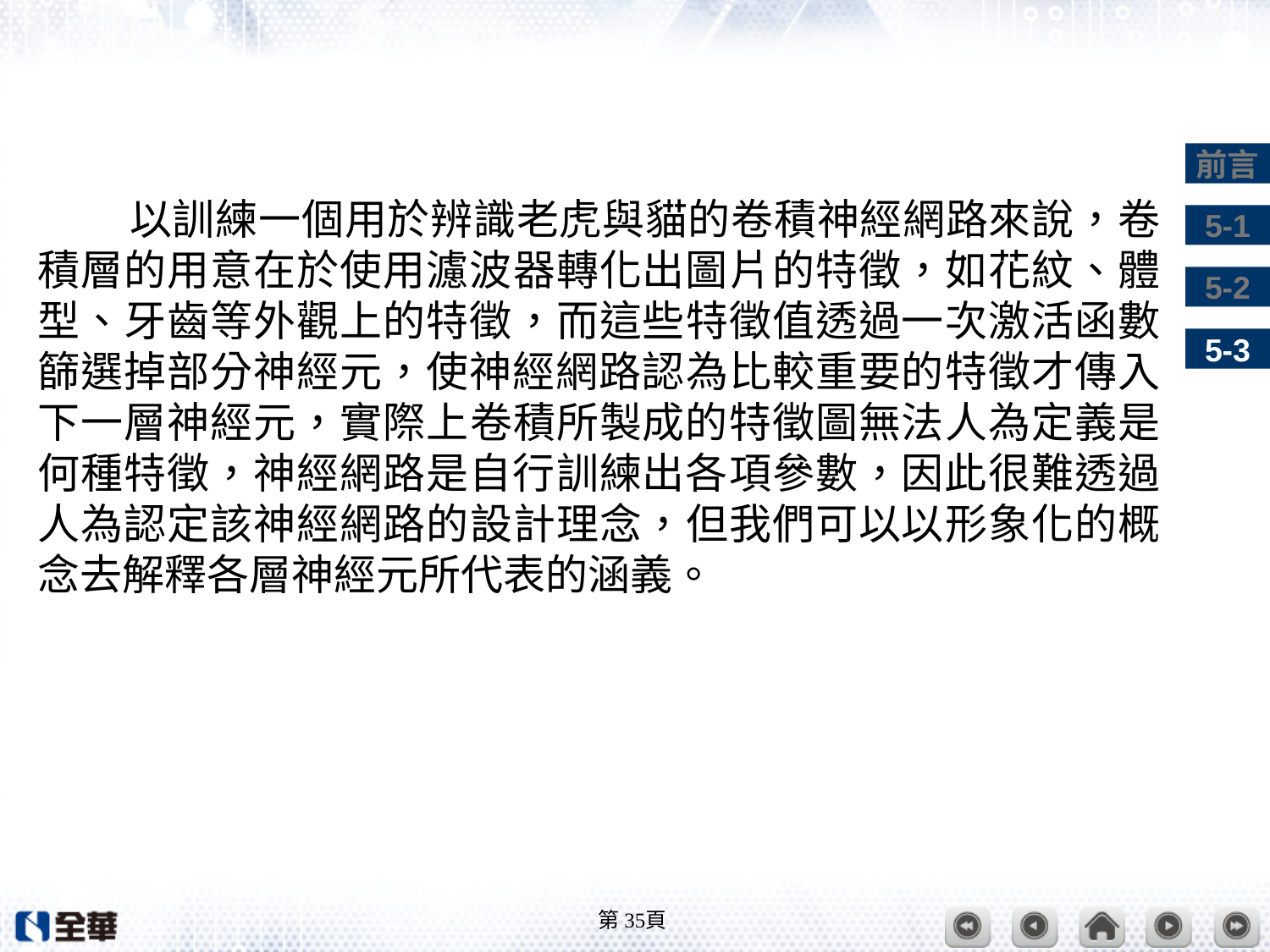

#
        以訓練一個用於辨識老虎與貓的卷積神經網路來說，卷積層的用意在於使用濾波器轉化出圖片的特徵，如花紋、體型、牙齒等外觀上的特徵，而這些特徵值透過一次激活函數篩選掉部分神經元，使神經網路認為比較重要的特徵才傳入下一層神經元，實際上卷積所製成的特徵圖無法人為定義是何種特徵，神經網路是自行訓練出各項參數，因此很難透過人為認定該神經網路的設計理念，但我們可以以形象化的概念去解釋各層神經元所代表的涵義。